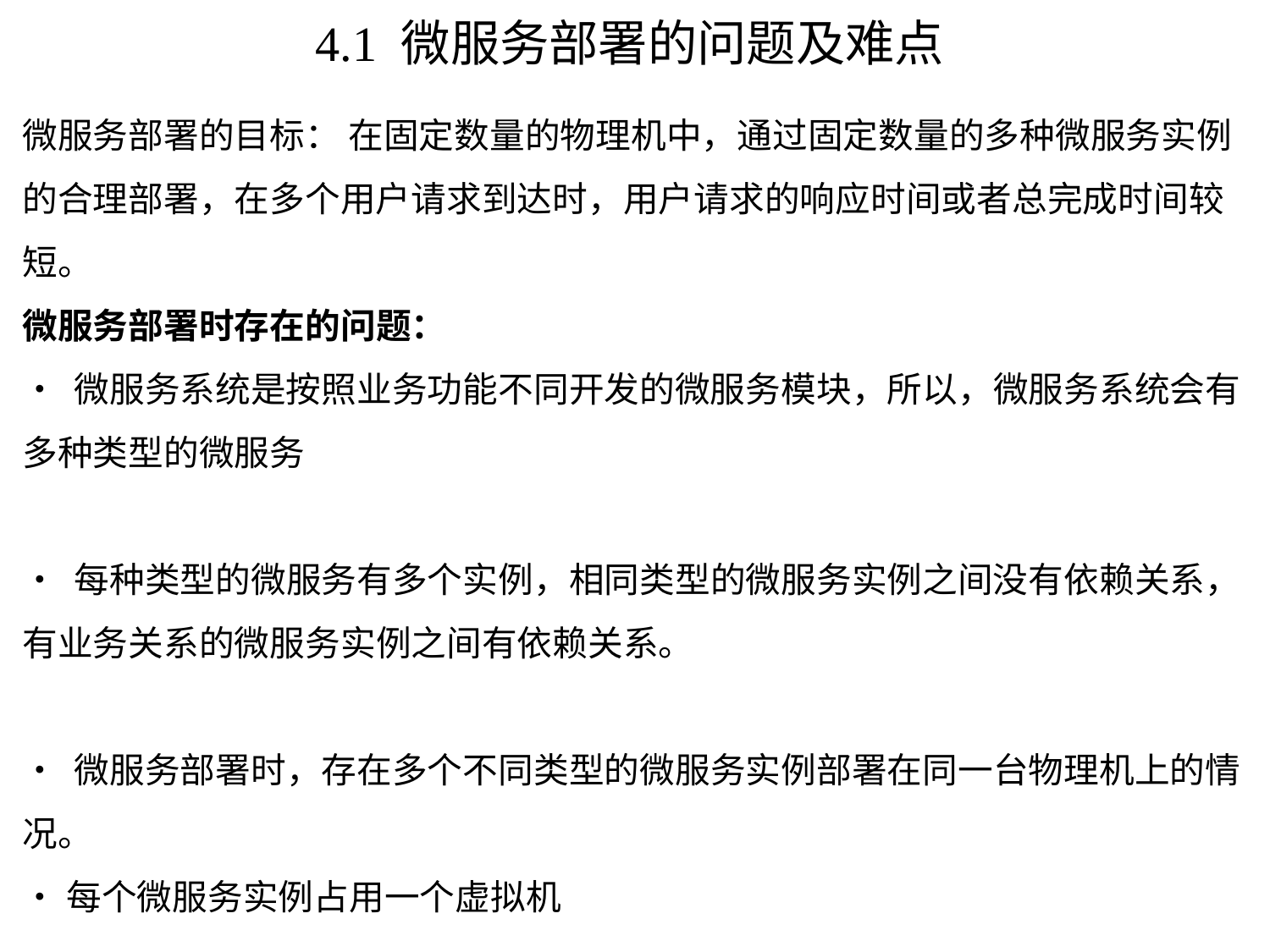

# 4.1 微服务部署的问题及难点
微服务部署的目标： 在固定数量的物理机中，通过固定数量的多种微服务实例的合理部署，在多个用户请求到达时，用户请求的响应时间或者总完成时间较短。
微服务部署时存在的问题：
• 微服务系统是按照业务功能不同开发的微服务模块，所以，微服务系统会有多种类型的微服务

• 每种类型的微服务有多个实例，相同类型的微服务实例之间没有依赖关系，有业务关系的微服务实例之间有依赖关系。

• 微服务部署时，存在多个不同类型的微服务实例部署在同一台物理机上的情况。
•每个微服务实例占用一个虚拟机